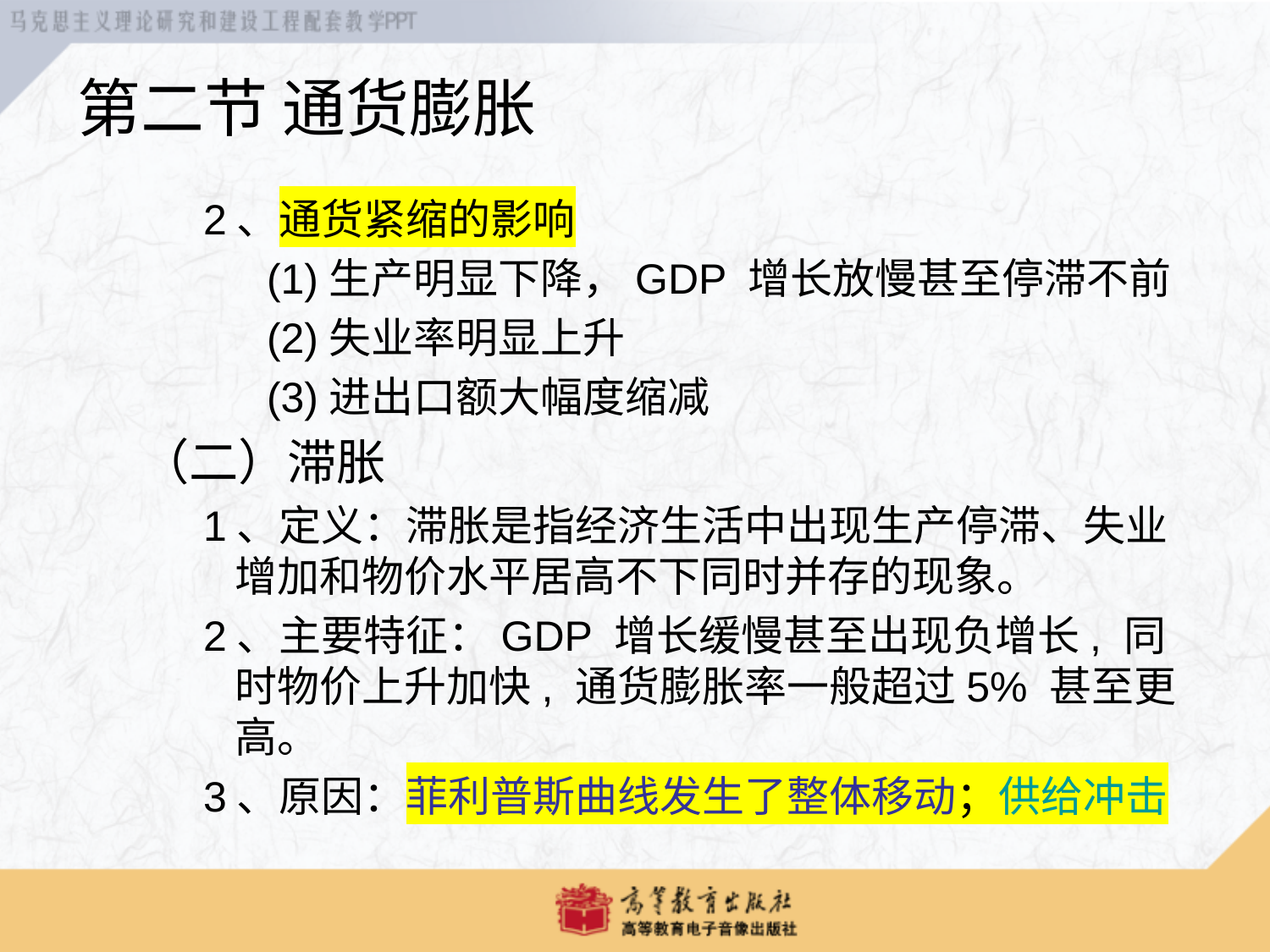

第二节 通货膨胀
2、通货紧缩的影响
(1)生产明显下降，GDP 增长放慢甚至停滞不前
(2)失业率明显上升
(3)进出口额大幅度缩减
（二）滞胀
1、定义：滞胀是指经济生活中出现生产停滞、失业增加和物价水平居高不下同时并存的现象。
2、主要特征：GDP 增长缓慢甚至出现负增长, 同时物价上升加快, 通货膨胀率一般超过5% 甚至更高。
3、原因：菲利普斯曲线发生了整体移动；供给冲击